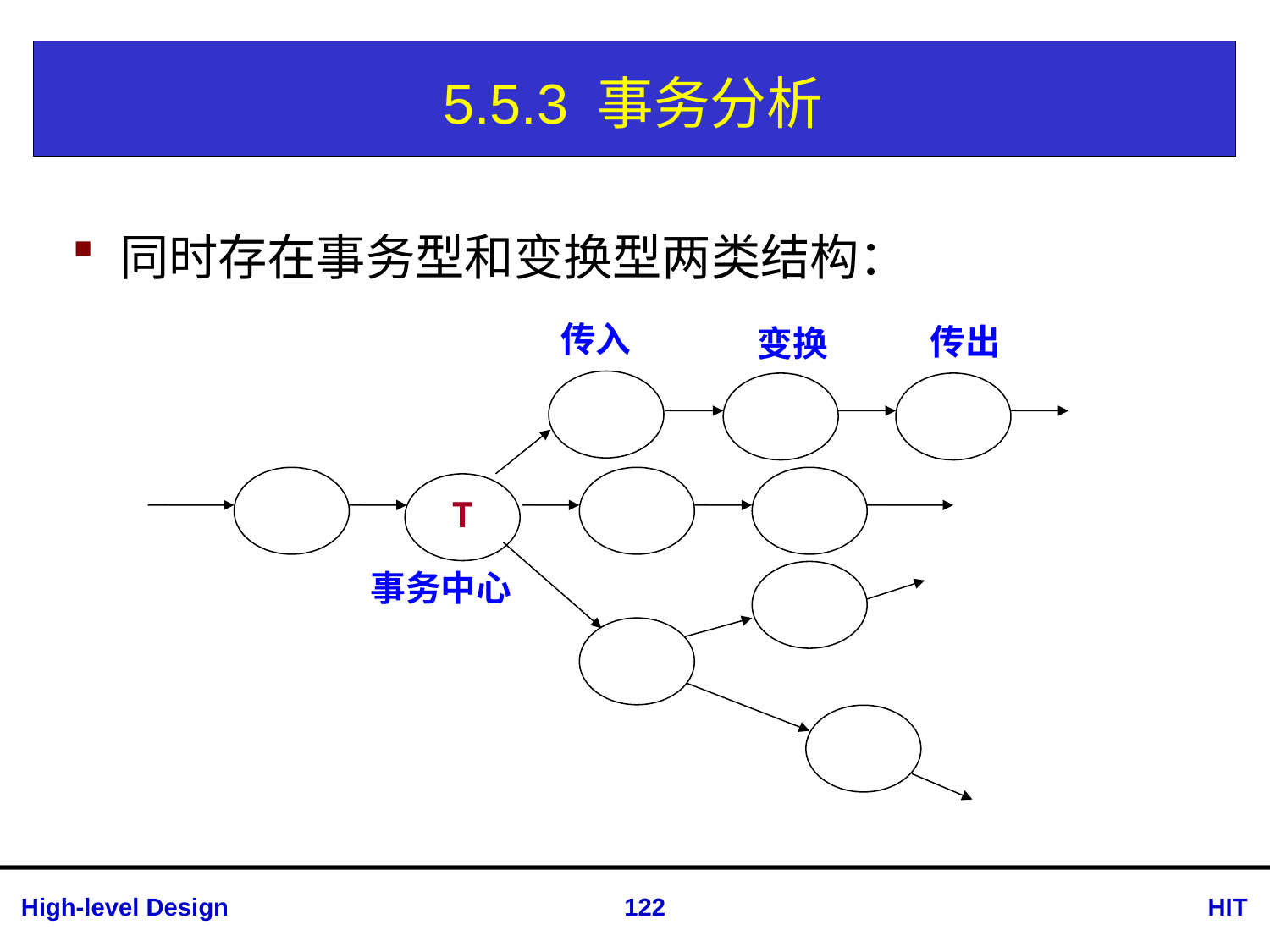

# 5.5.3 事务分析
同时存在事务型和变换型两类结构：
传入
传出
变换

T

事务中心